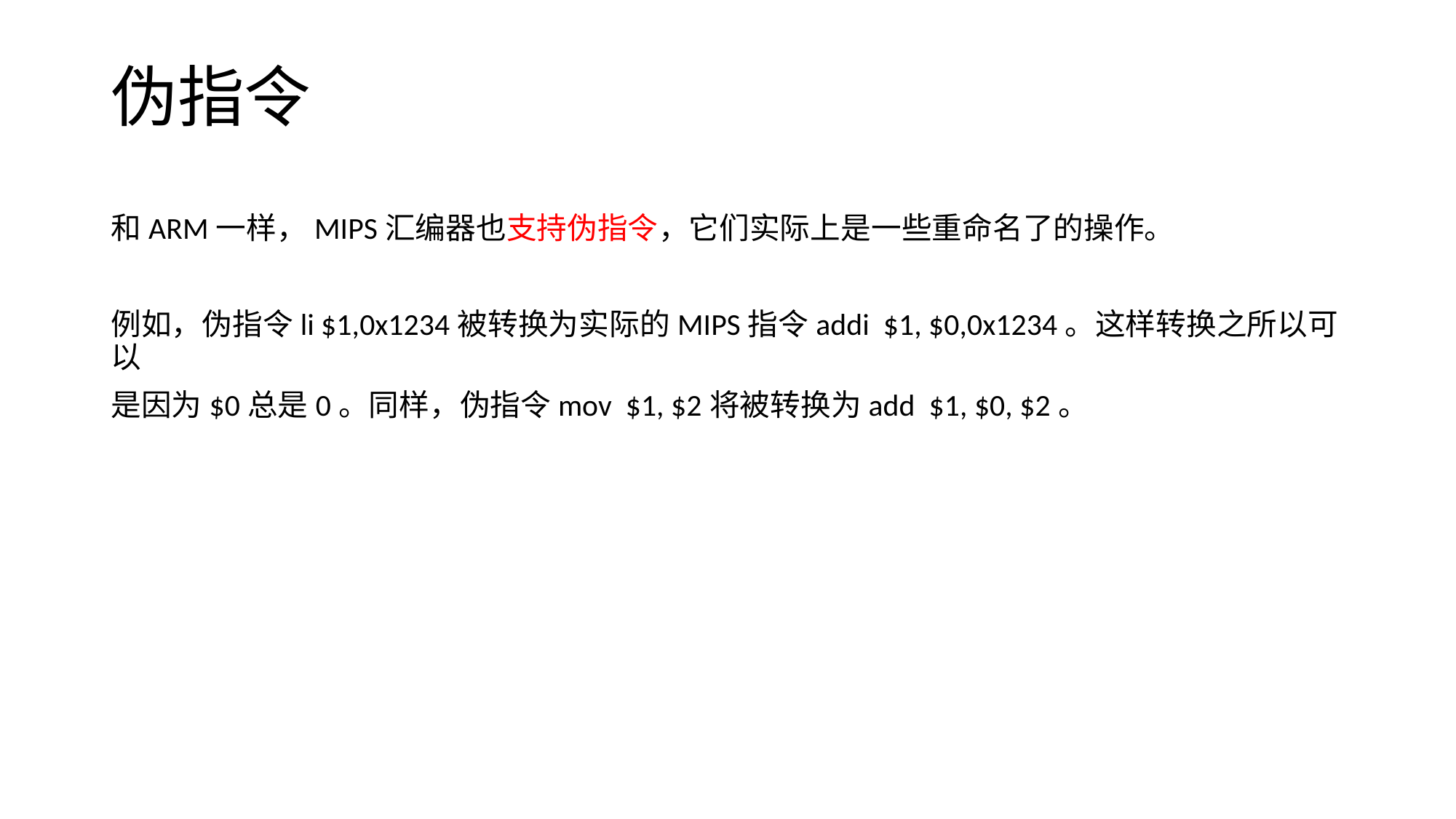

# 伪指令

和ARM一样，MIPS汇编器也支持伪指令，它们实际上是一些重命名了的操作。

例如，伪指令li $1,0x1234被转换为实际的MIPS指令addi  $1, $0,0x1234。这样转换之所以可以
是因为$0总是0。同样，伪指令mov  $1, $2将被转换为add  $1, $0, $2。